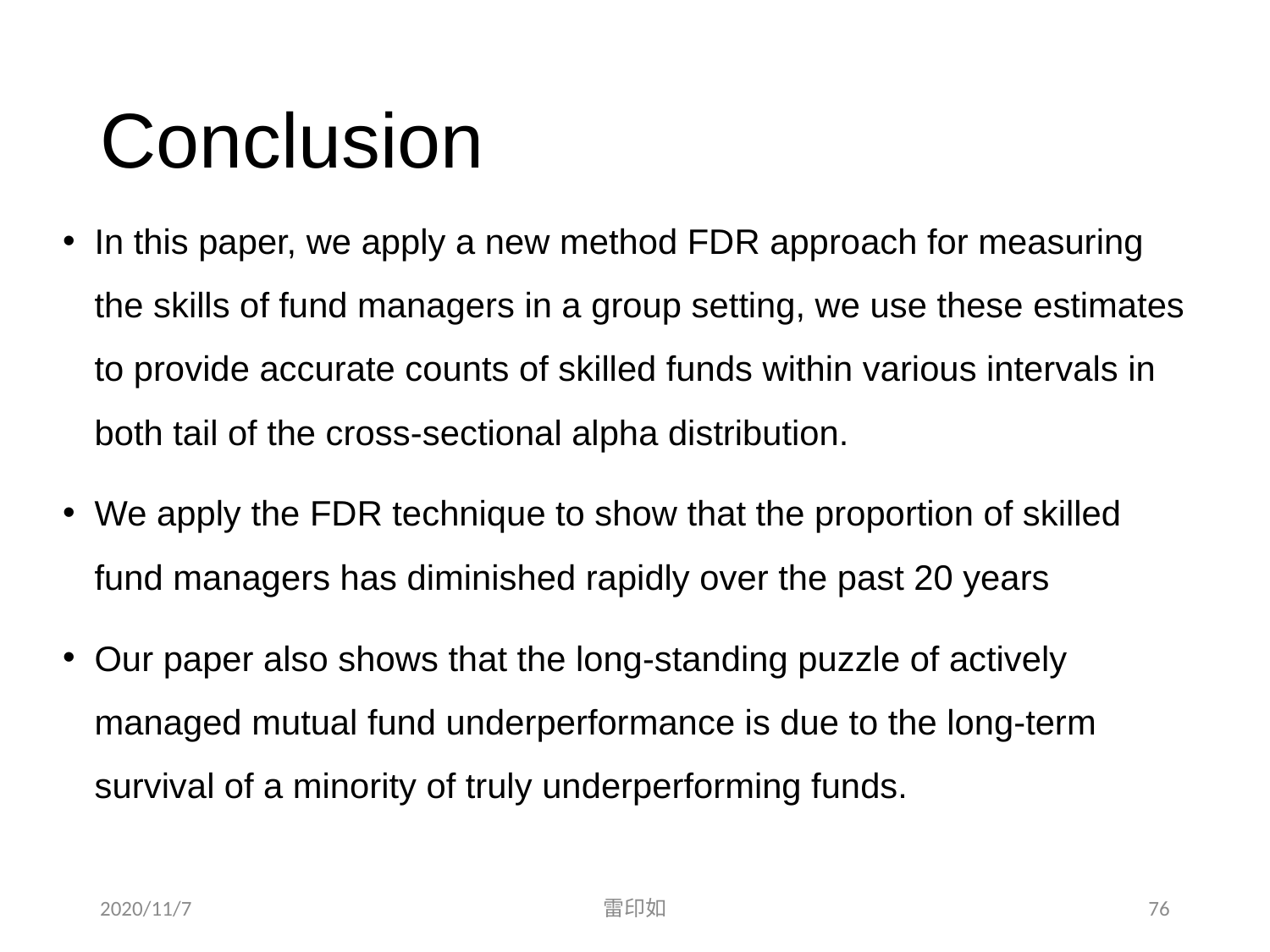

# Conclusion
In this paper, we apply a new method FDR approach for measuring the skills of fund managers in a group setting, we use these estimates to provide accurate counts of skilled funds within various intervals in both tail of the cross-sectional alpha distribution.
We apply the FDR technique to show that the proportion of skilled fund managers has diminished rapidly over the past 20 years
Our paper also shows that the long-standing puzzle of actively managed mutual fund underperformance is due to the long-term survival of a minority of truly underperforming funds.

2020/11/7
雷印如
76